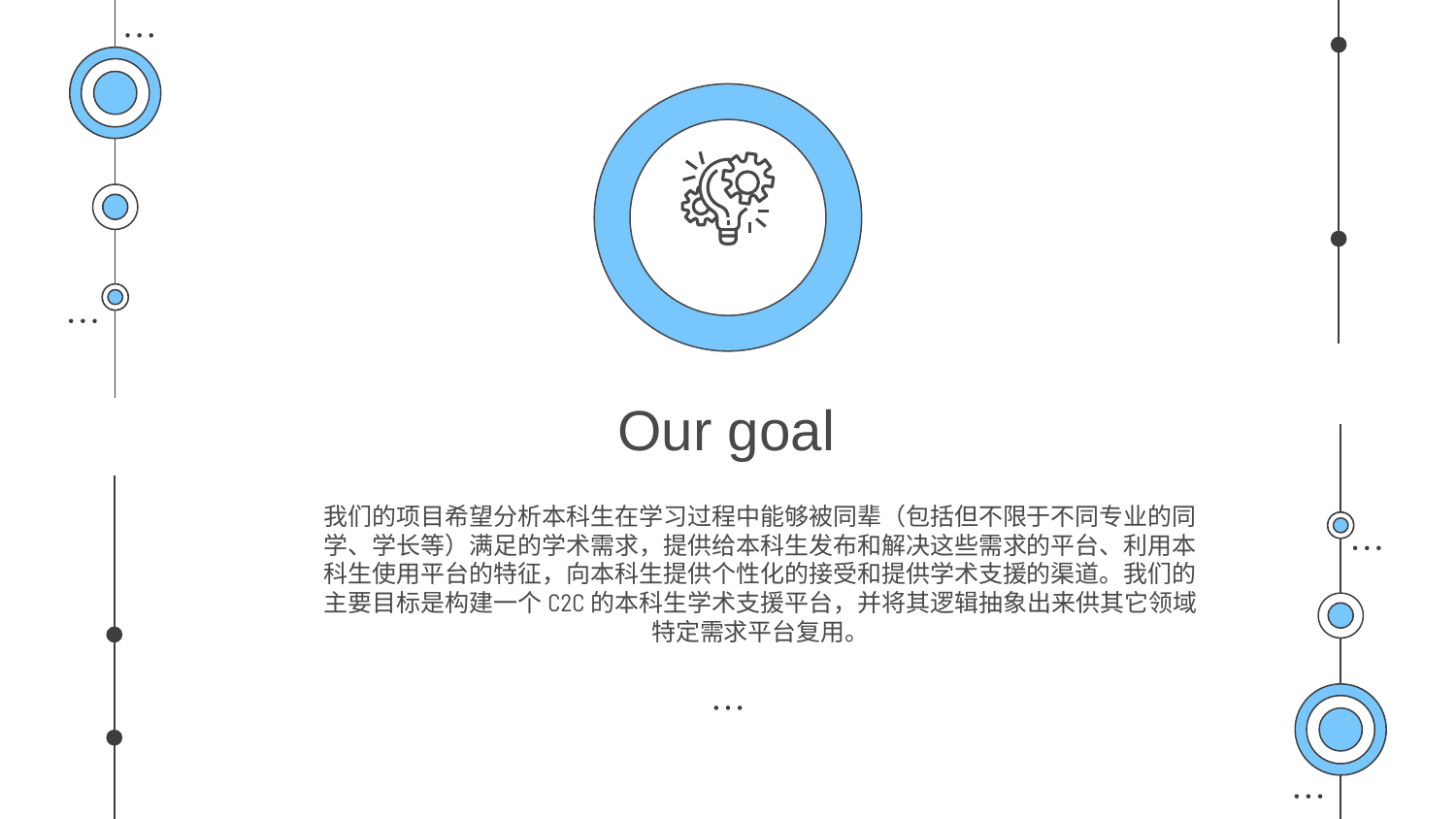

# Our goal
我们的项目希望分析本科生在学习过程中能够被同辈（包括但不限于不同专业的同学、学长等）满足的学术需求，提供给本科生发布和解决这些需求的平台、利用本科生使用平台的特征，向本科生提供个性化的接受和提供学术支援的渠道。我们的主要目标是构建一个C2C的本科生学术支援平台，并将其逻辑抽象出来供其它领域特定需求平台复用。